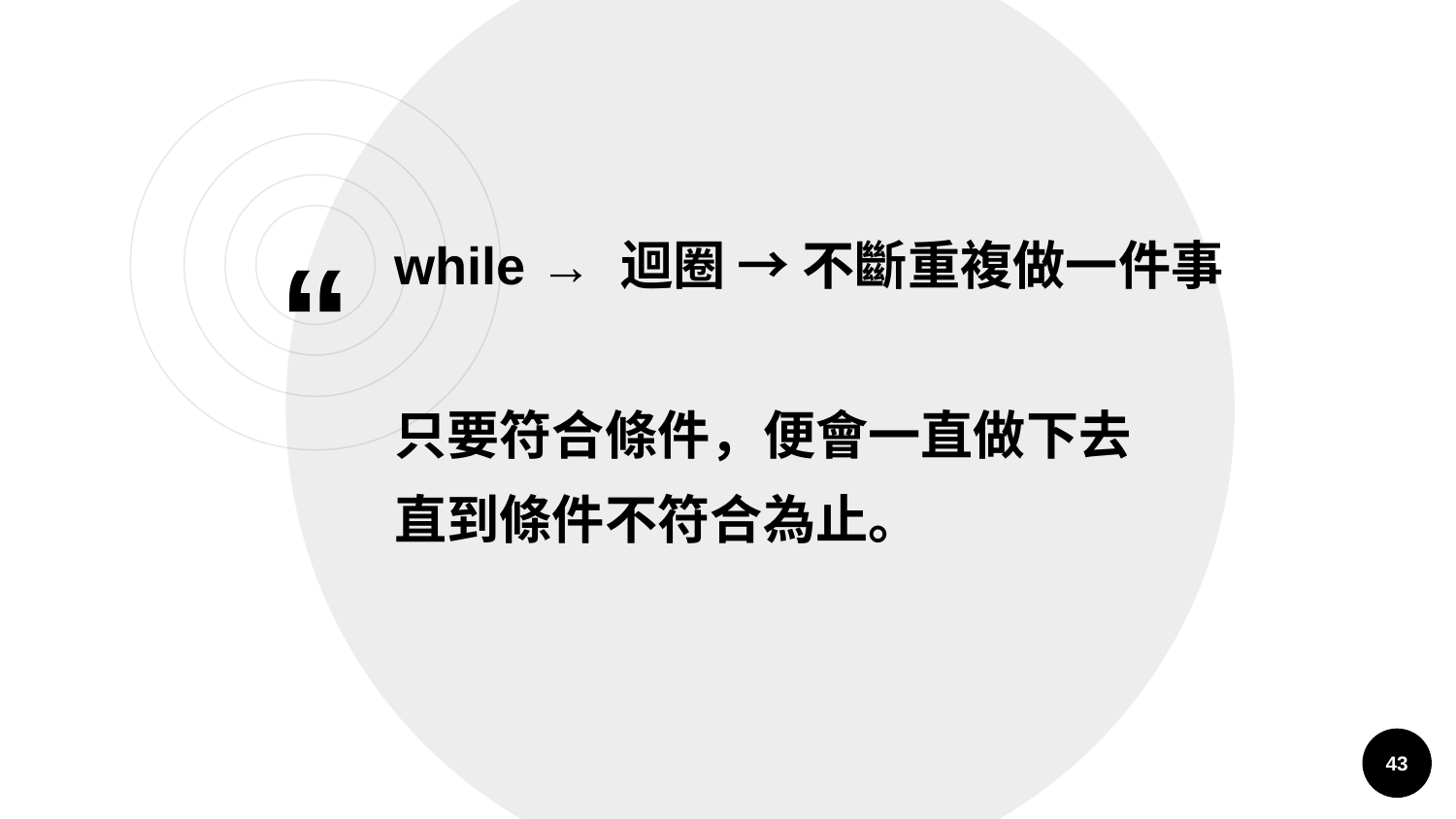

while → 迴圈 → 不斷重複做一件事

只要符合條件，便會一直做下去
直到條件不符合為止。
43